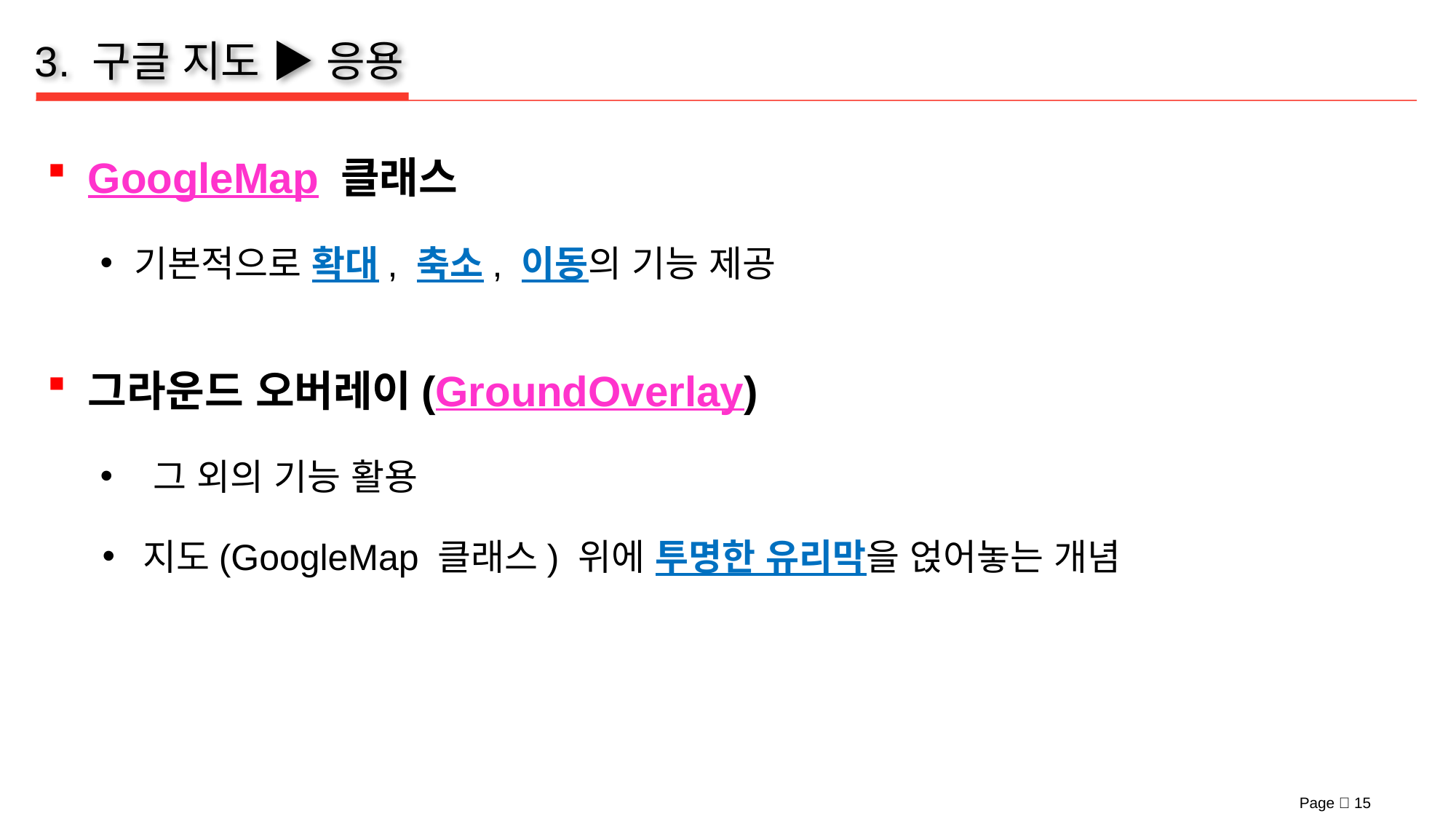

# 3. 구글 지도 ▶ 응용
GoogleMap 클래스
기본적으로 확대, 축소, 이동의 기능 제공

그라운드 오버레이(GroundOverlay)
 그 외의 기능 활용
지도(GoogleMap 클래스) 위에 투명한 유리막을 얹어놓는 개념